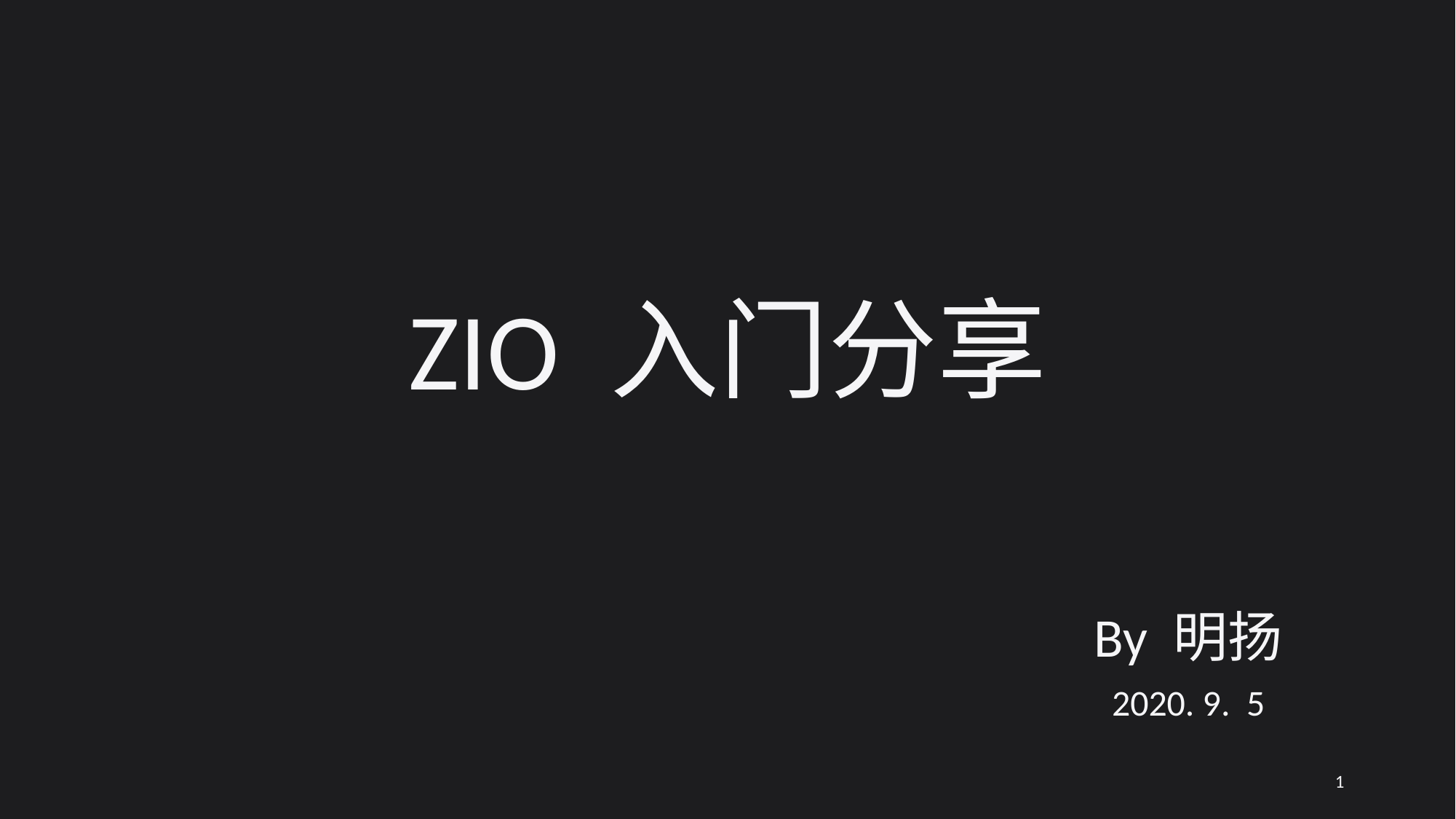

# ZIO 入门分享
By 明扬
2020. 9.  5
1